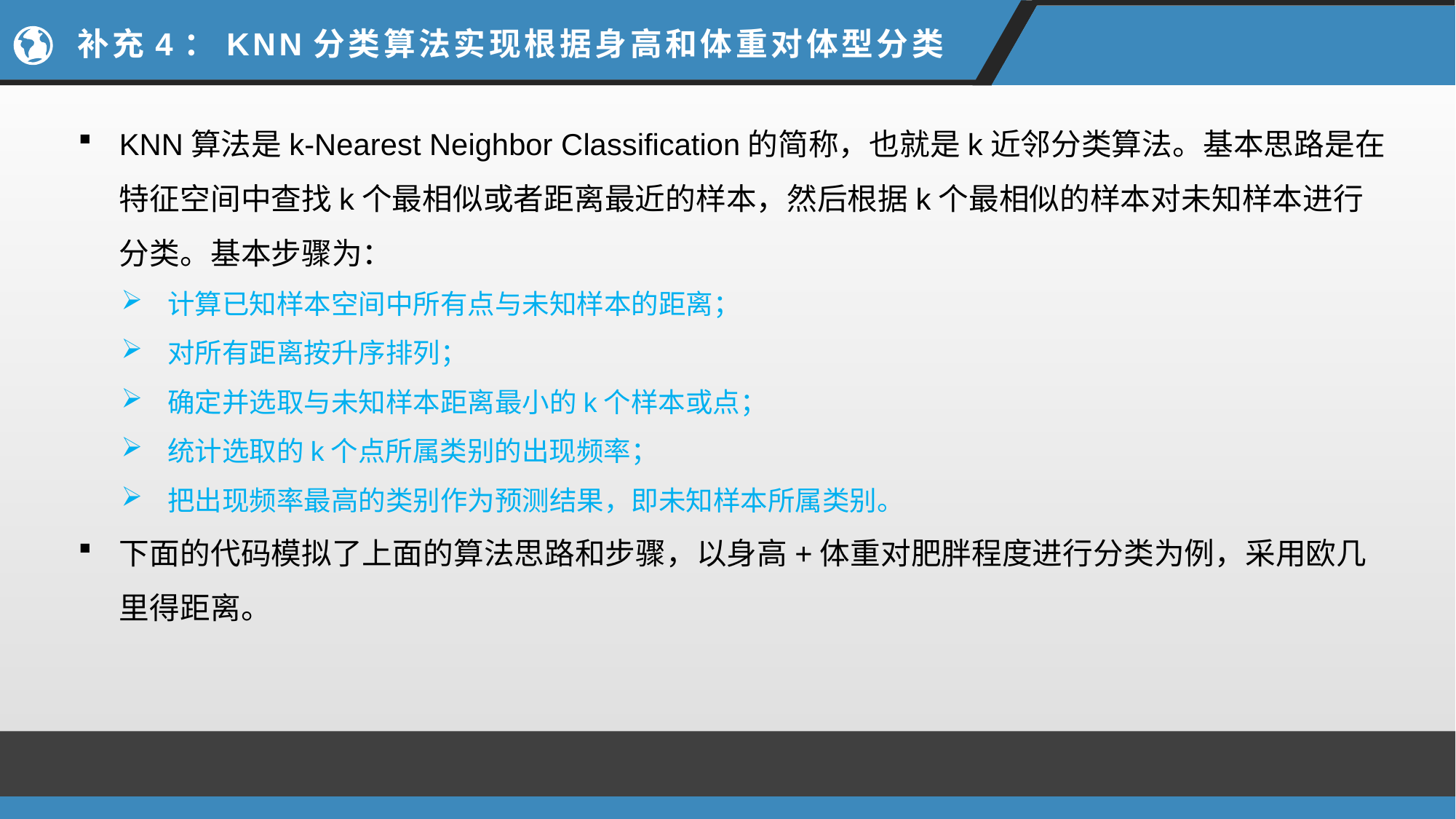

# 补充4：KNN分类算法实现根据身高和体重对体型分类

KNN算法是k-Nearest Neighbor Classification的简称，也就是k近邻分类算法。基本思路是在特征空间中查找k个最相似或者距离最近的样本，然后根据k个最相似的样本对未知样本进行分类。基本步骤为：
计算已知样本空间中所有点与未知样本的距离；
对所有距离按升序排列；
确定并选取与未知样本距离最小的k个样本或点；
统计选取的k个点所属类别的出现频率；
把出现频率最高的类别作为预测结果，即未知样本所属类别。
下面的代码模拟了上面的算法思路和步骤，以身高+体重对肥胖程度进行分类为例，采用欧几里得距离。